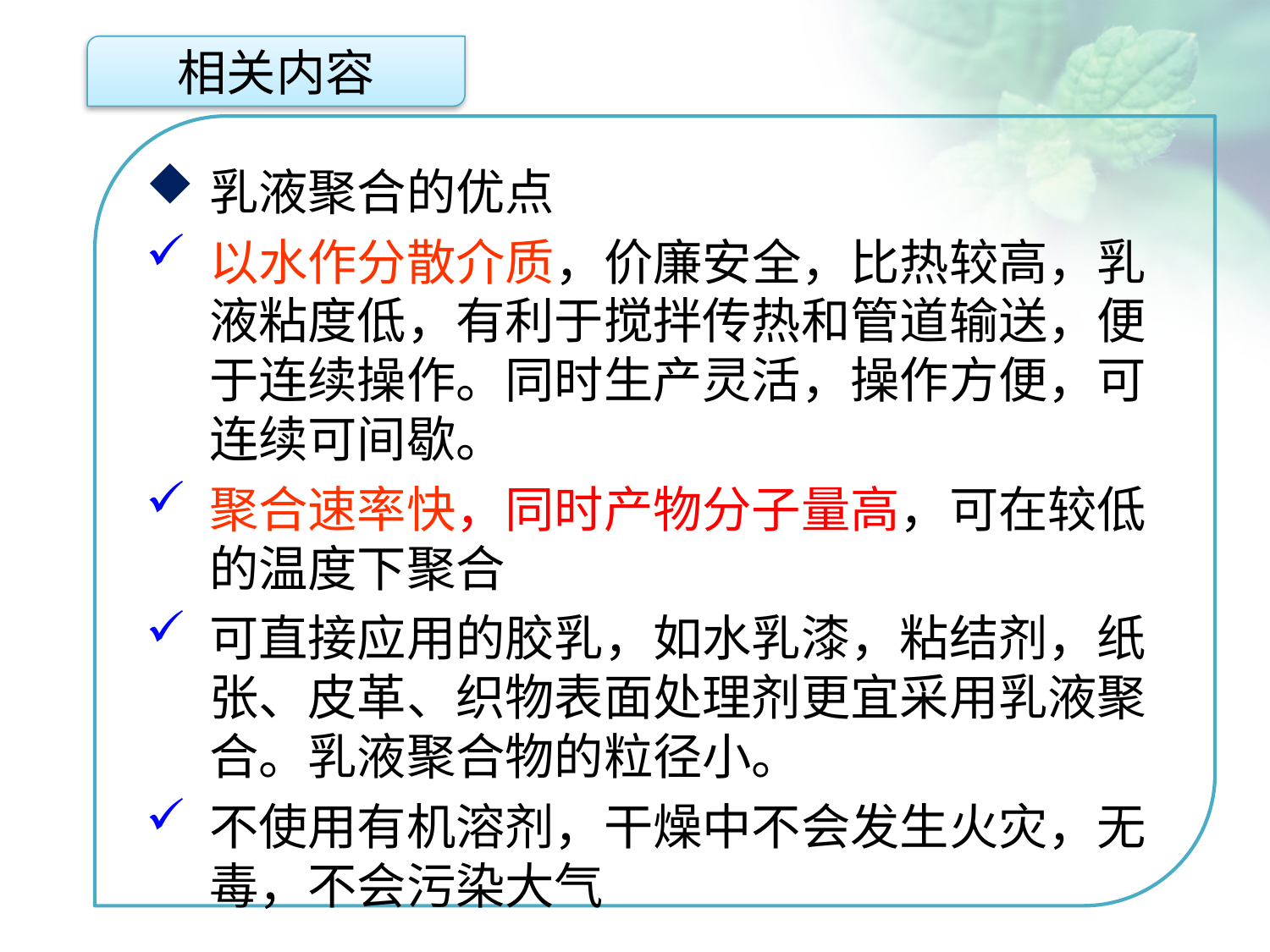

相关内容
乳液聚合的优点
以水作分散介质，价廉安全，比热较高，乳液粘度低，有利于搅拌传热和管道输送，便于连续操作。同时生产灵活，操作方便，可连续可间歇。
聚合速率快，同时产物分子量高，可在较低的温度下聚合
可直接应用的胶乳，如水乳漆，粘结剂，纸张、皮革、织物表面处理剂更宜采用乳液聚合。乳液聚合物的粒径小。
不使用有机溶剂，干燥中不会发生火灾，无毒，不会污染大气
点击添加文本
点击添加文本
点击添加文本
点击添加文本